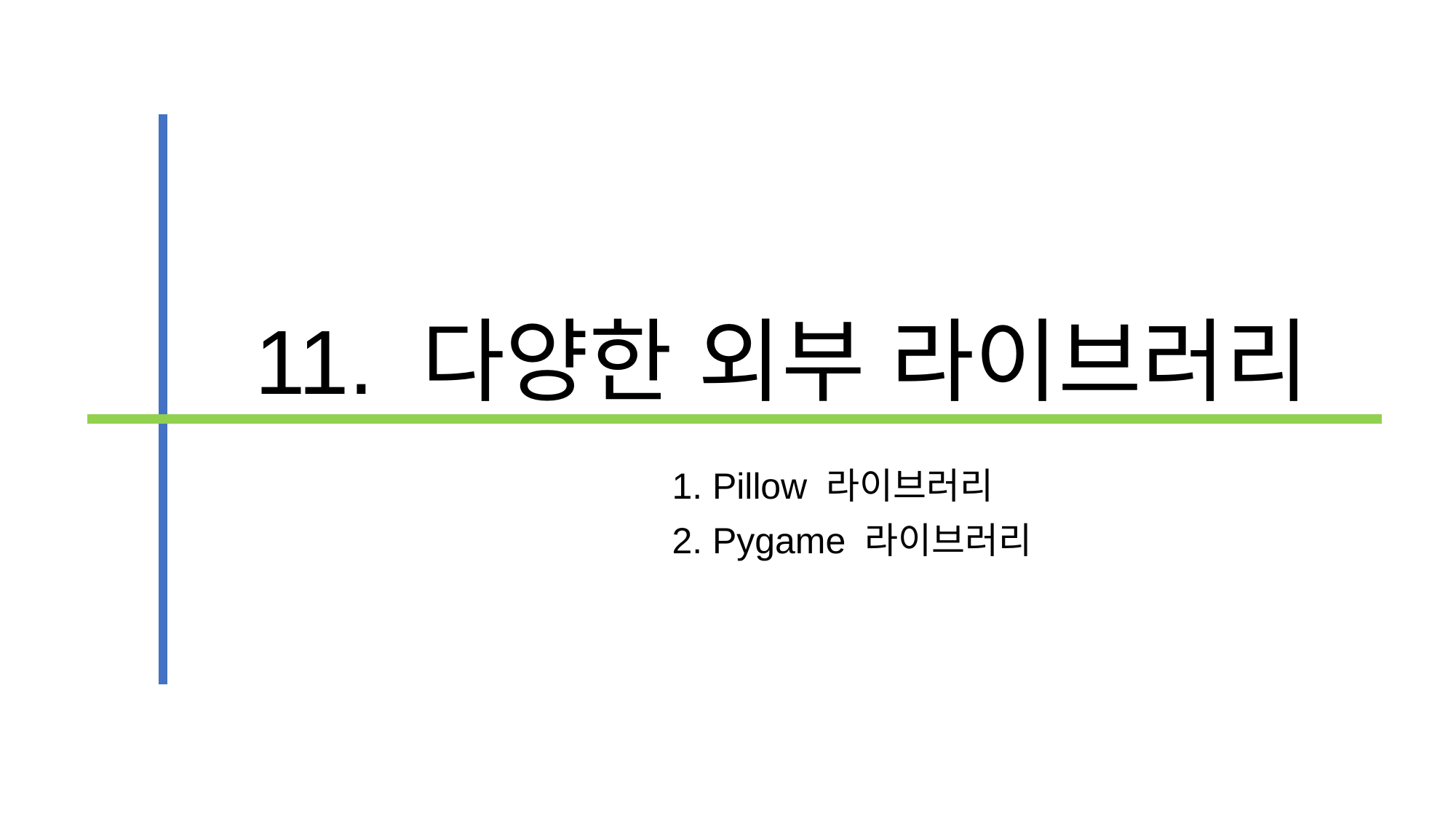

# 11. 다양한 외부 라이브러리
1. Pillow 라이브러리
2. Pygame 라이브러리